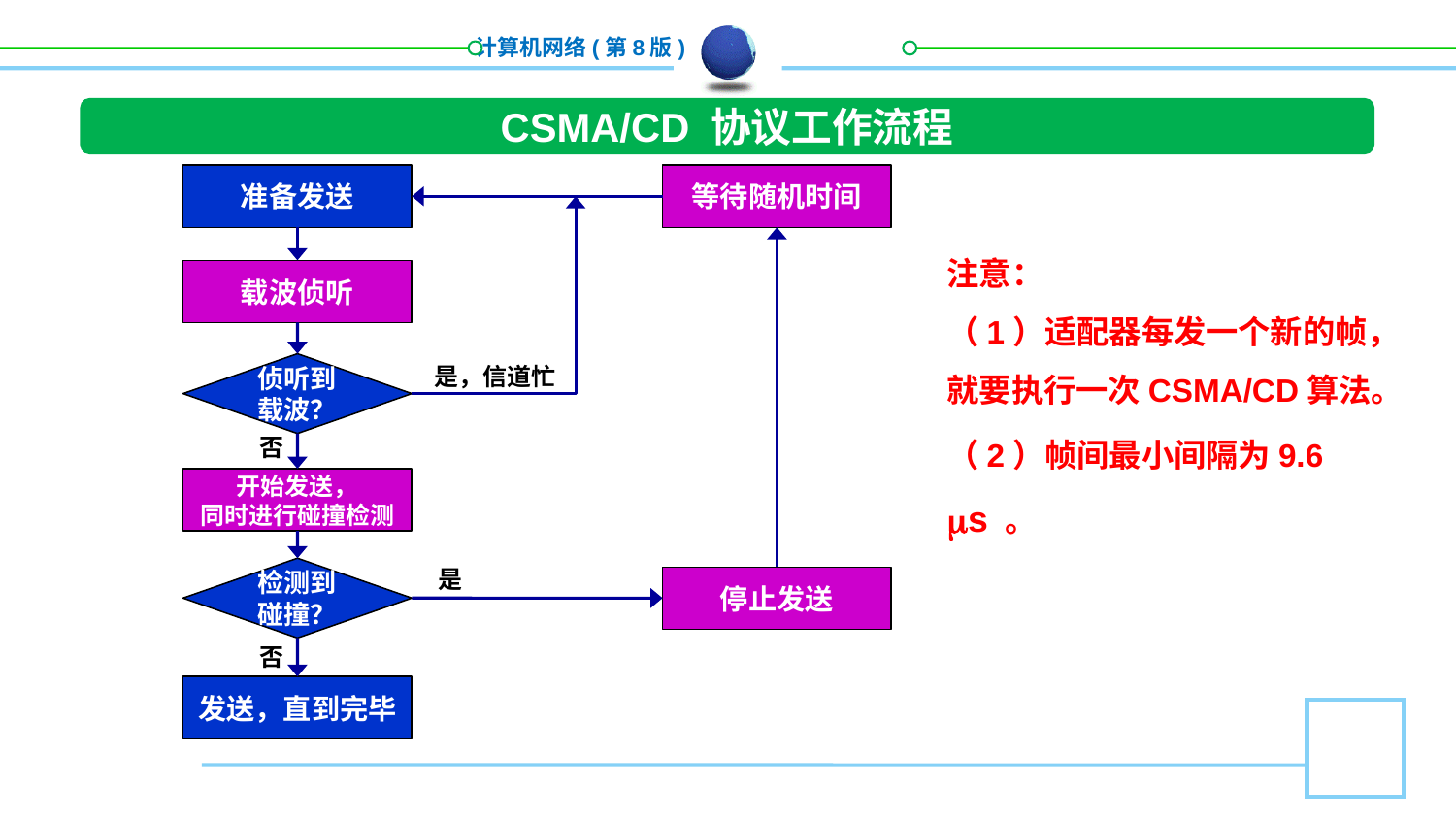

CSMA/CD 协议工作流程

等待随机时间
准备发送
注意：
（1）适配器每发一个新的帧，就要执行一次CSMA/CD算法。
（2）帧间最小间隔为9.6 μs 。
载波侦听
是，信道忙
侦听到载波？
否
开始发送，
同时进行碰撞检测
是
检测到碰撞？
停止发送
否
发送，直到完毕